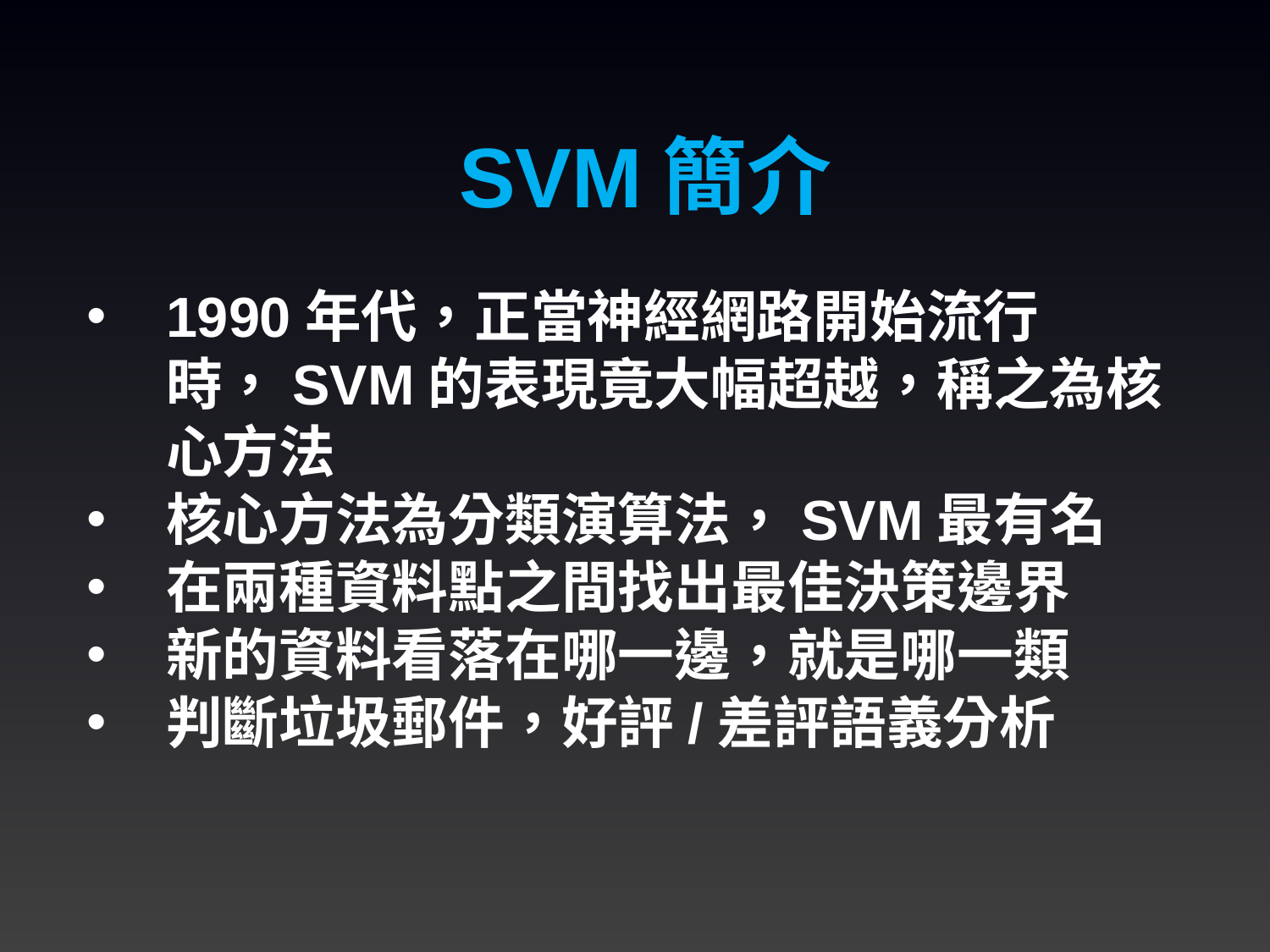

SVM簡介
1990年代，正當神經網路開始流行時，SVM的表現竟大幅超越，稱之為核心方法
核心方法為分類演算法，SVM最有名
在兩種資料點之間找出最佳決策邊界
新的資料看落在哪一邊，就是哪一類
判斷垃圾郵件，好評/差評語義分析